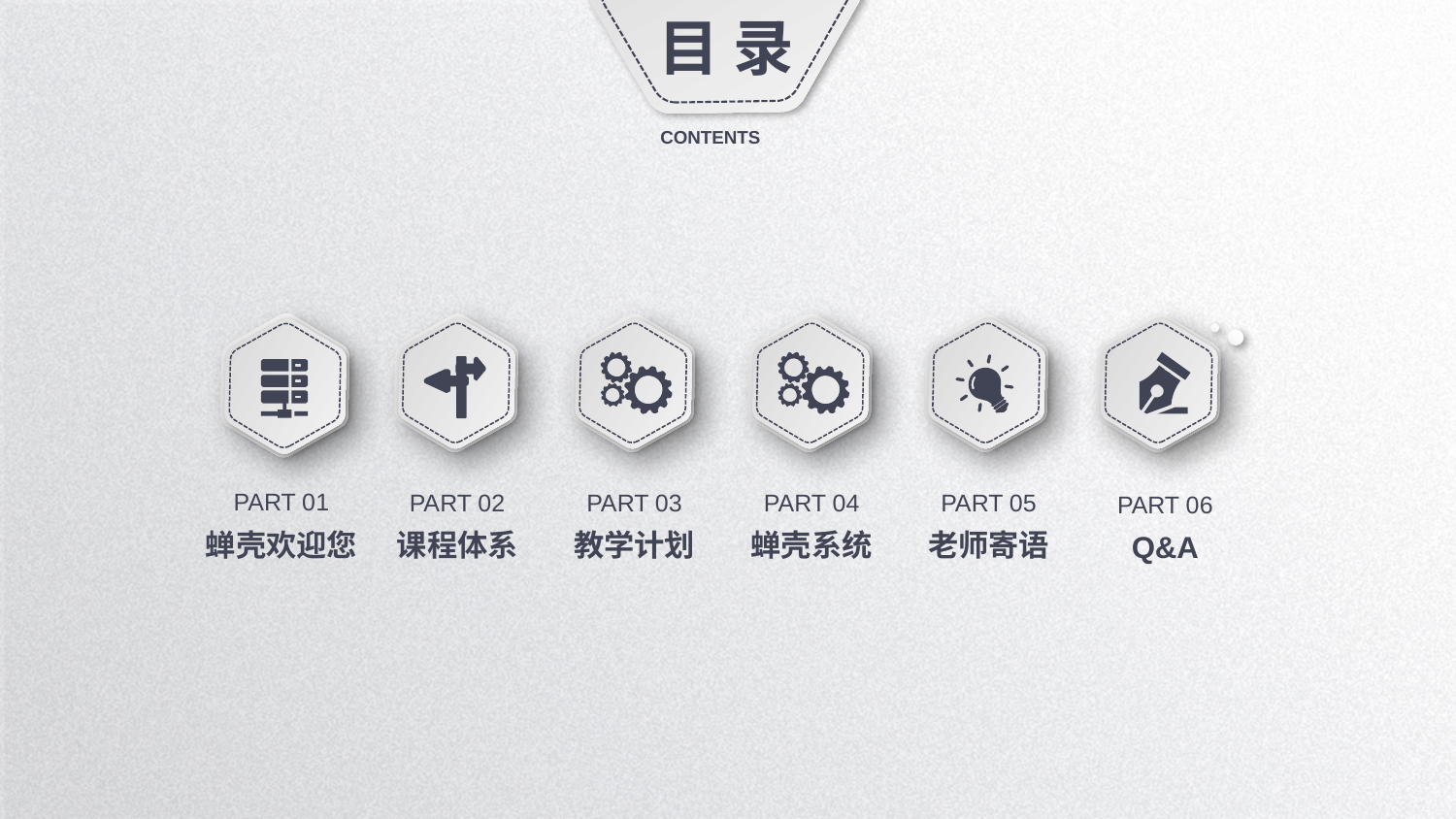

目 录
CONTENTS

PART 01
蝉壳欢迎您

PART 02
课程体系

PART 03
教学计划

PART 04
蝉壳系统

PART 05
老师寄语

PART 06
Q&A